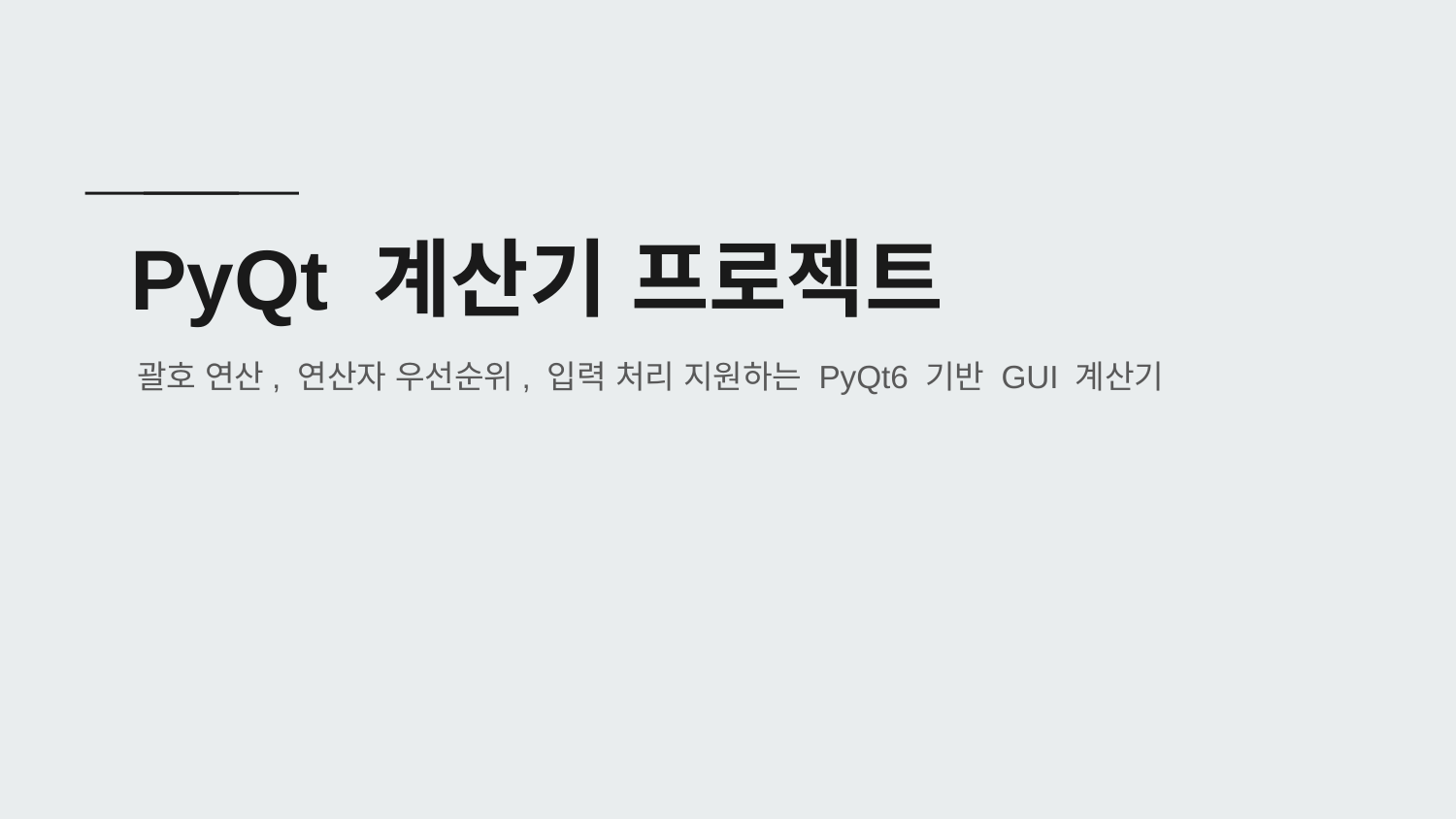

# PyQt 계산기 프로젝트
괄호 연산, 연산자 우선순위, 입력 처리 지원하는 PyQt6 기반 GUI 계산기